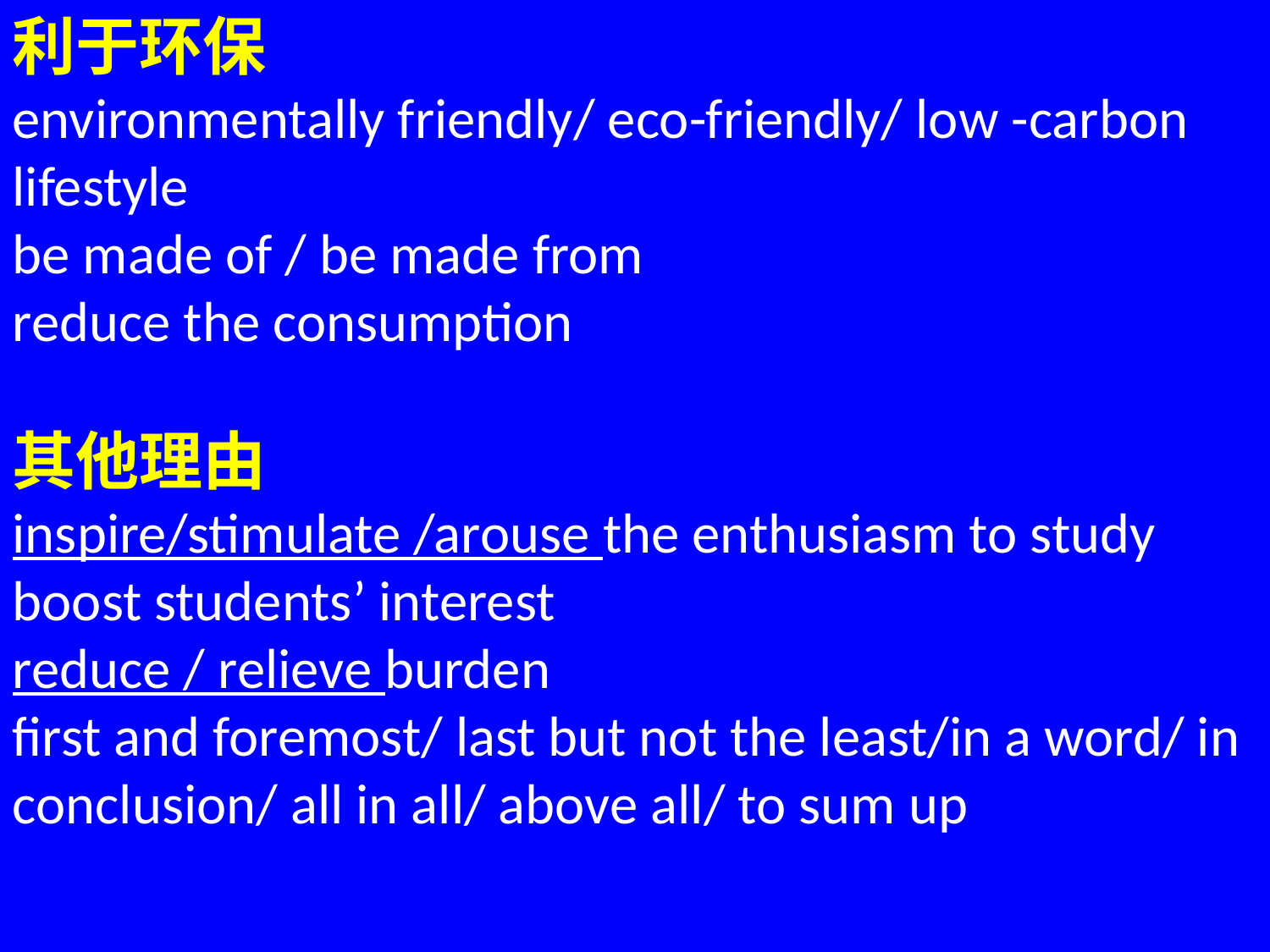

利于环保
environmentally friendly/ eco-friendly/ low -carbon lifestyle
be made of / be made from
reduce the consumption

其他理由
inspire/stimulate /arouse the enthusiasm to study
boost students’ interest
reduce / relieve burden
first and foremost/ last but not the least/in a word/ in conclusion/ all in all/ above all/ to sum up